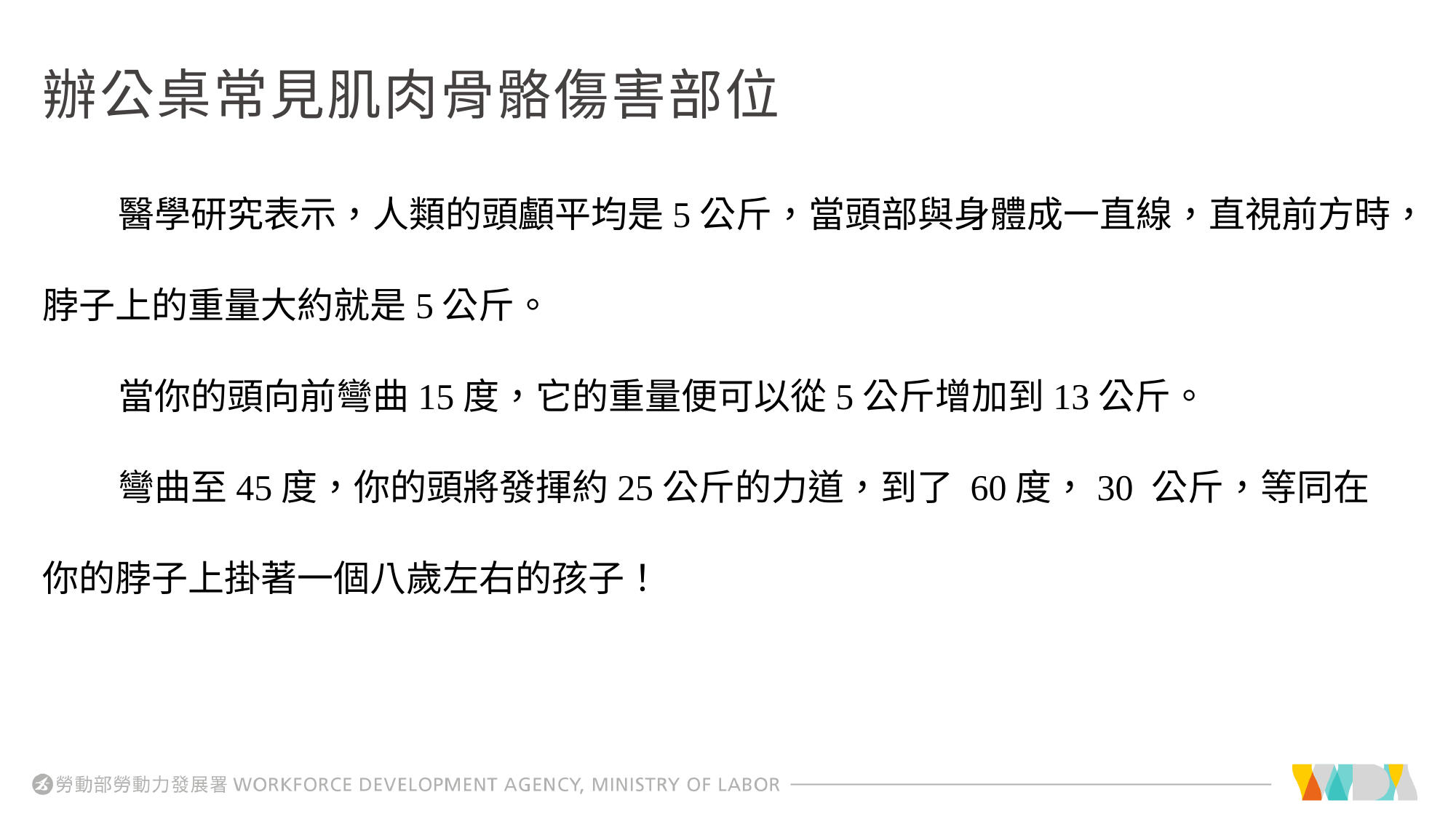

# 辦公桌常見肌肉骨骼傷害部位
醫學研究表示，人類的頭顱平均是5公斤，當頭部與身體成一直線，直視前方時，脖子上的重量大約就是5公斤。
當你的頭向前彎曲15度，它的重量便可以從5公斤增加到13公斤。
彎曲至45度，你的頭將發揮約25公斤的力道，到了 60度，30 公斤，等同在你的脖子上掛著一個八歲左右的孩子！